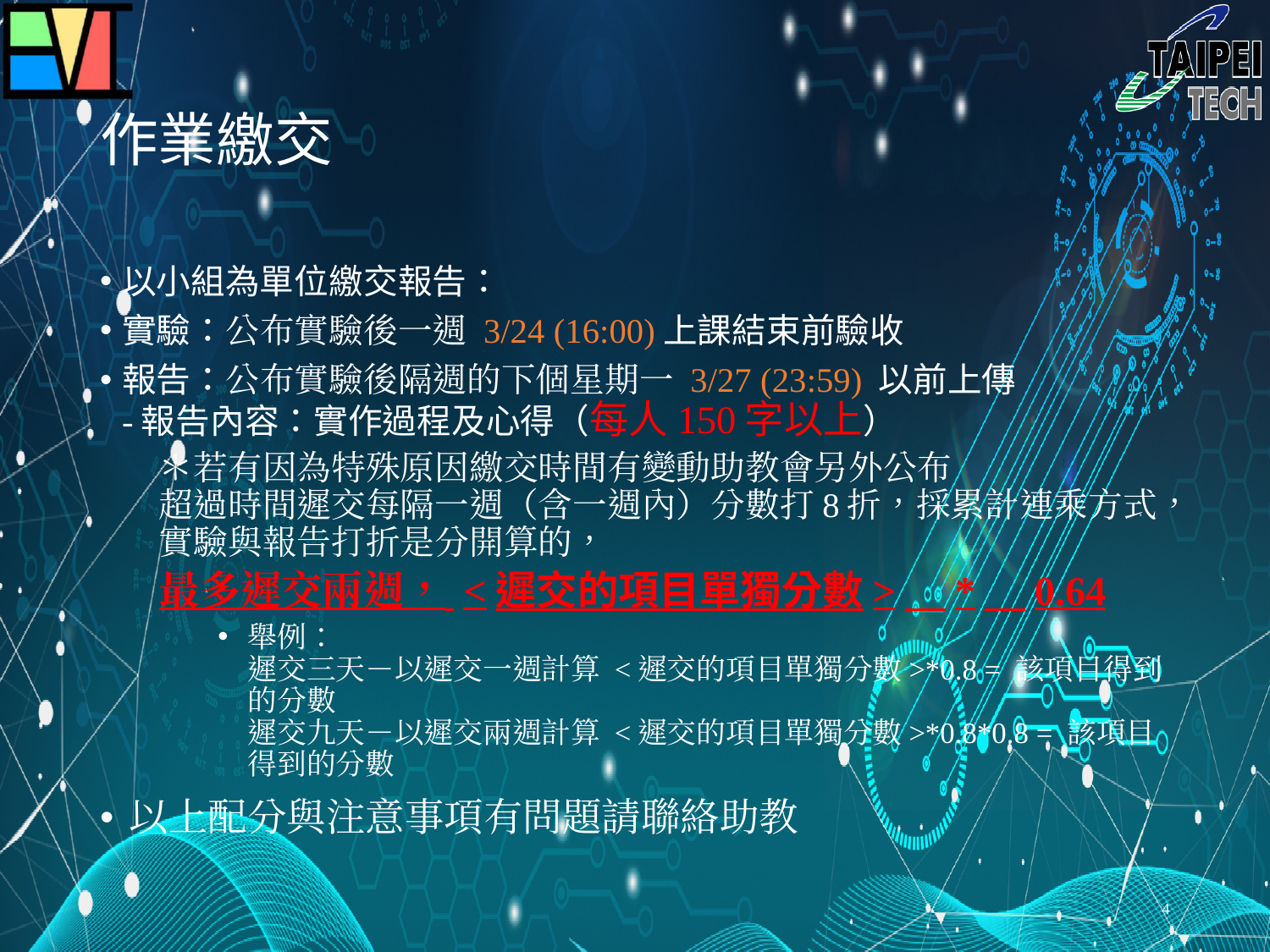

# 作業繳交
以小組為單位繳交報告：
實驗：公布實驗後一週 3/24 (16:00)上課結束前驗收
報告：公布實驗後隔週的下個星期一 3/27 (23:59) 以前上傳
-報告內容：實作過程及心得（每人150字以上）
＊若有因為特殊原因繳交時間有變動助教會另外公布
超過時間遲交每隔一週（含一週內）分數打8折，採累計連乘方式，實驗與報告打折是分開算的，
最多遲交兩週， <遲交的項目單獨分數>　*　0.64
舉例：
遲交三天－以遲交一週計算 <遲交的項目單獨分數>*0.8 = 該項目得到的分數
遲交九天－以遲交兩週計算 <遲交的項目單獨分數>*0.8*0.8 = 該項目得到的分數
以上配分與注意事項有問題請聯絡助教
4